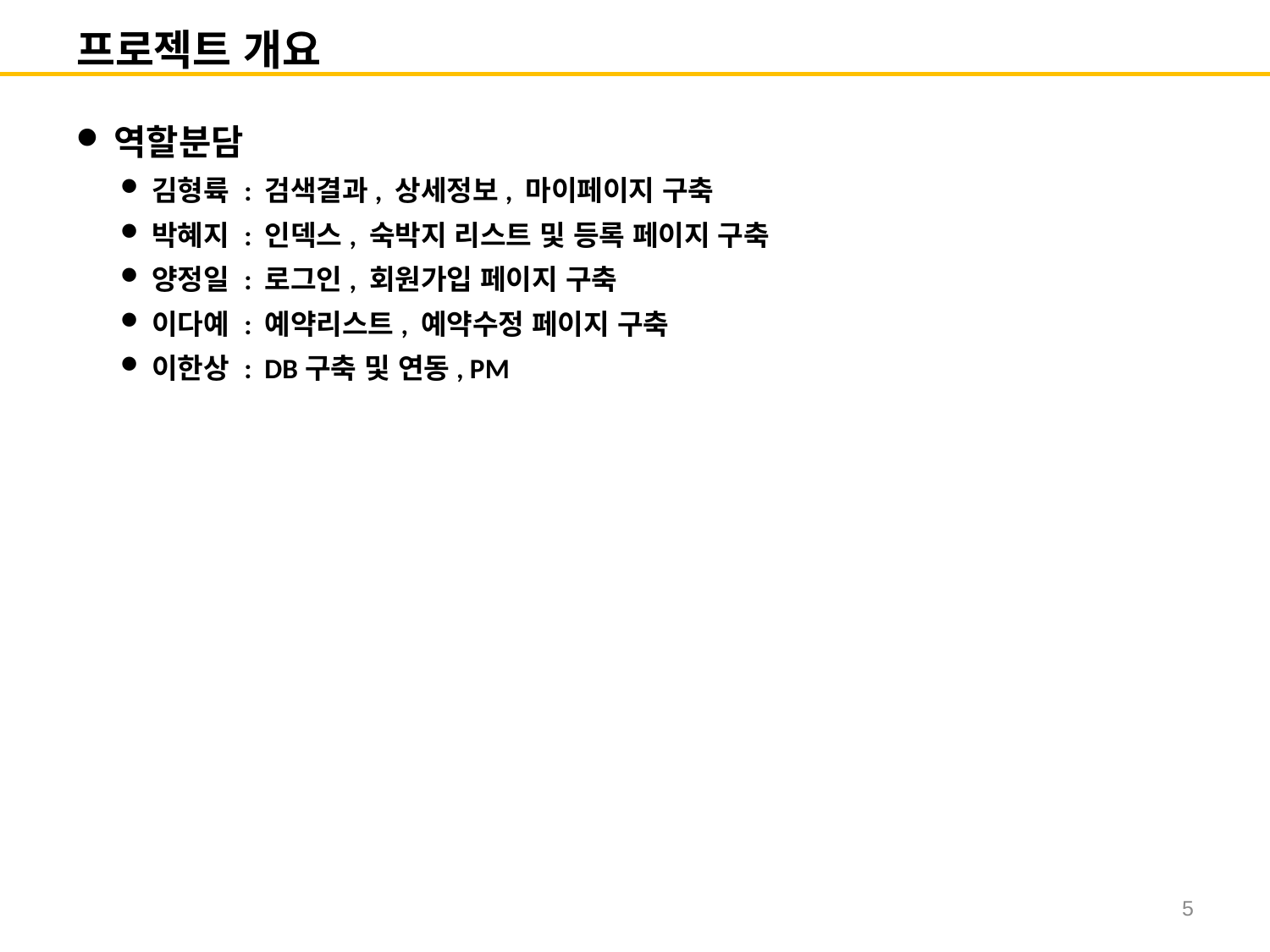

# 프로젝트 개요
역할분담
김형륙 : 검색결과, 상세정보, 마이페이지 구축
박혜지 : 인덱스, 숙박지 리스트 및 등록 페이지 구축
양정일 : 로그인, 회원가입 페이지 구축
이다예 : 예약리스트, 예약수정 페이지 구축
이한상 :  DB구축 및 연동, PM

5